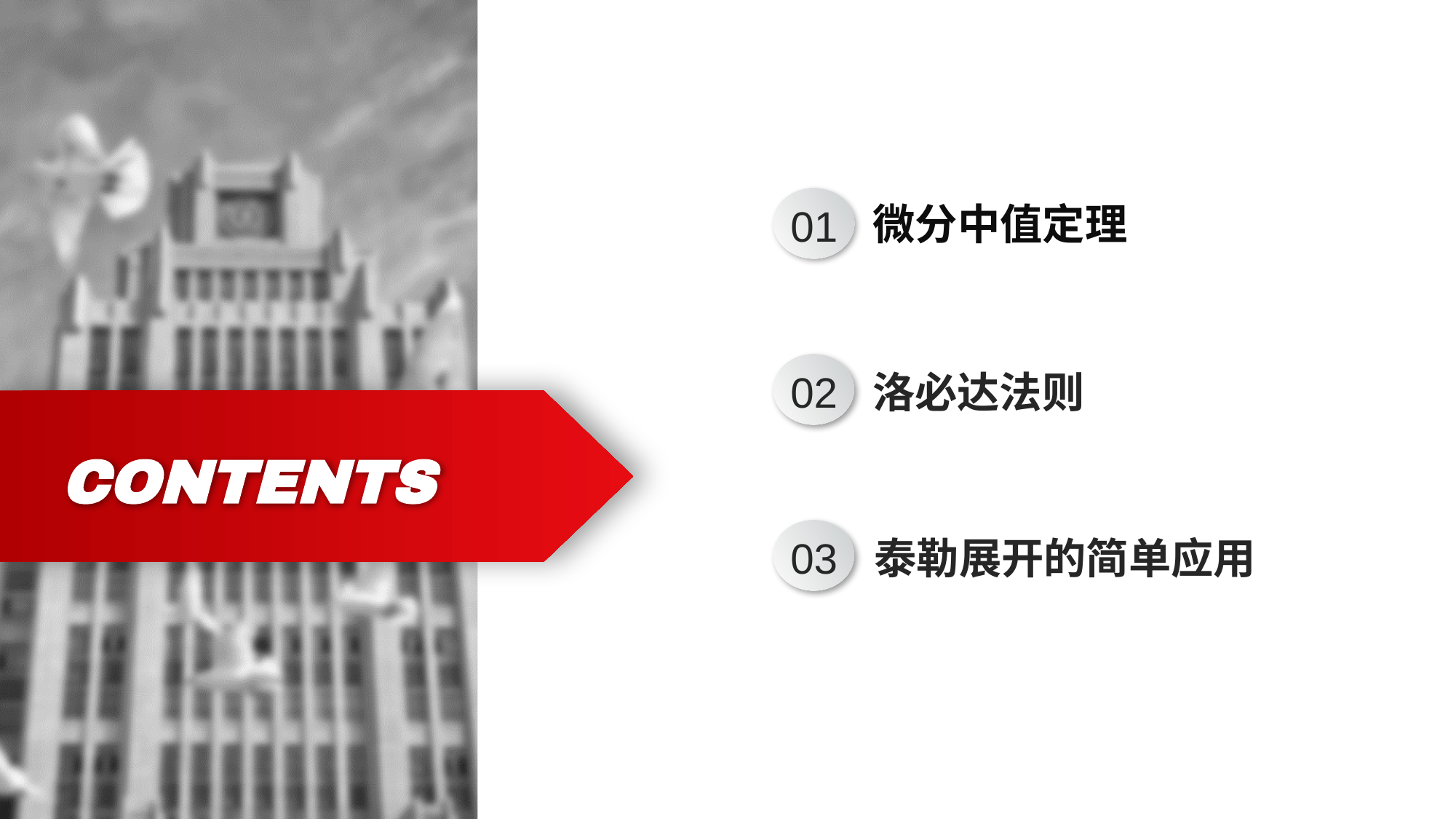

01
微分中值定理

02
洛必达法则
CONTENTS

03
泰勒展开的简单应用